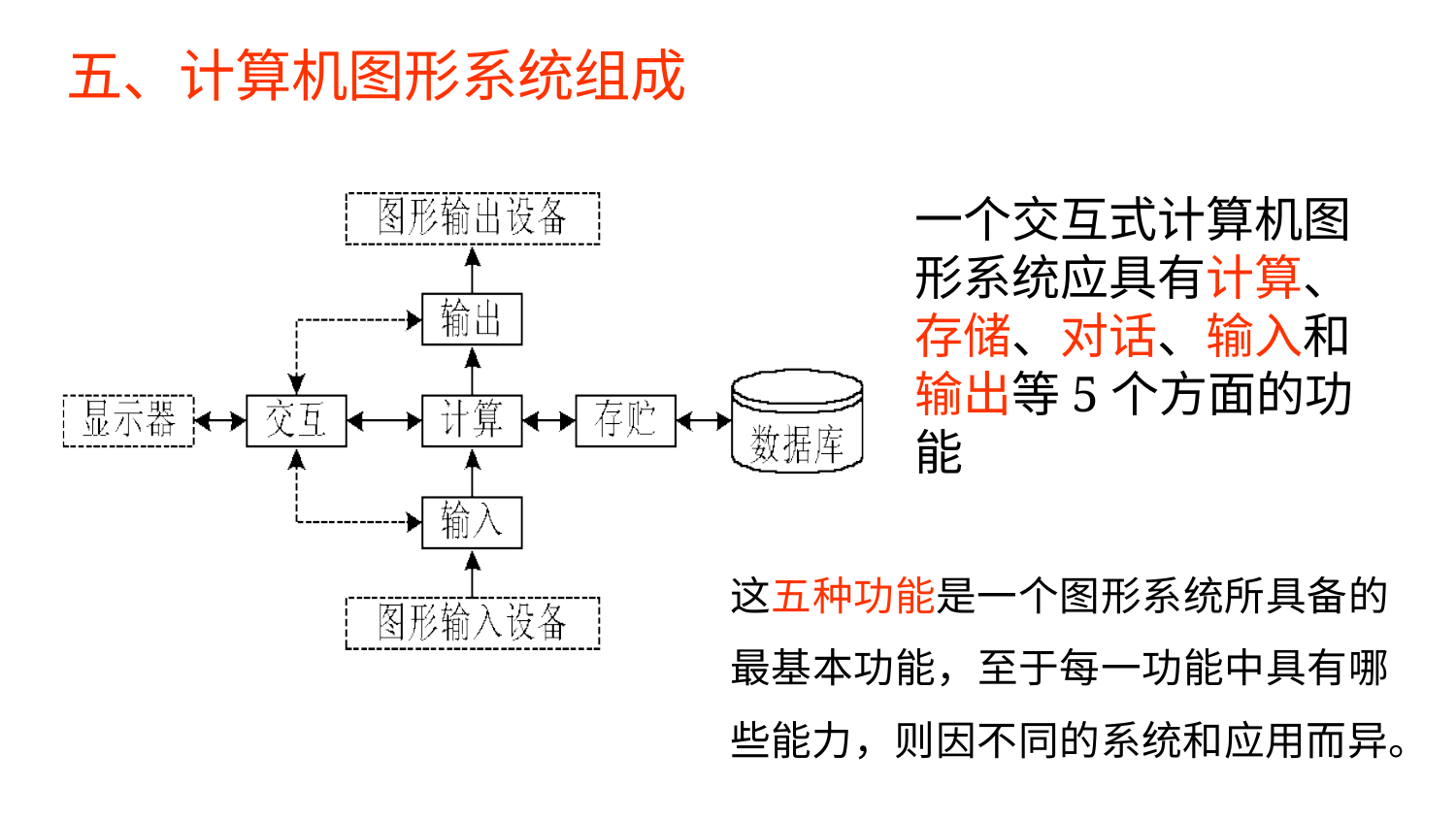

# 五、计算机图形系统组成
一个交互式计算机图形系统应具有计算、存储、对话、输入和输出等5个方面的功能

这五种功能是一个图形系统所具备的最基本功能，至于每一功能中具有哪些能力，则因不同的系统和应用而异。